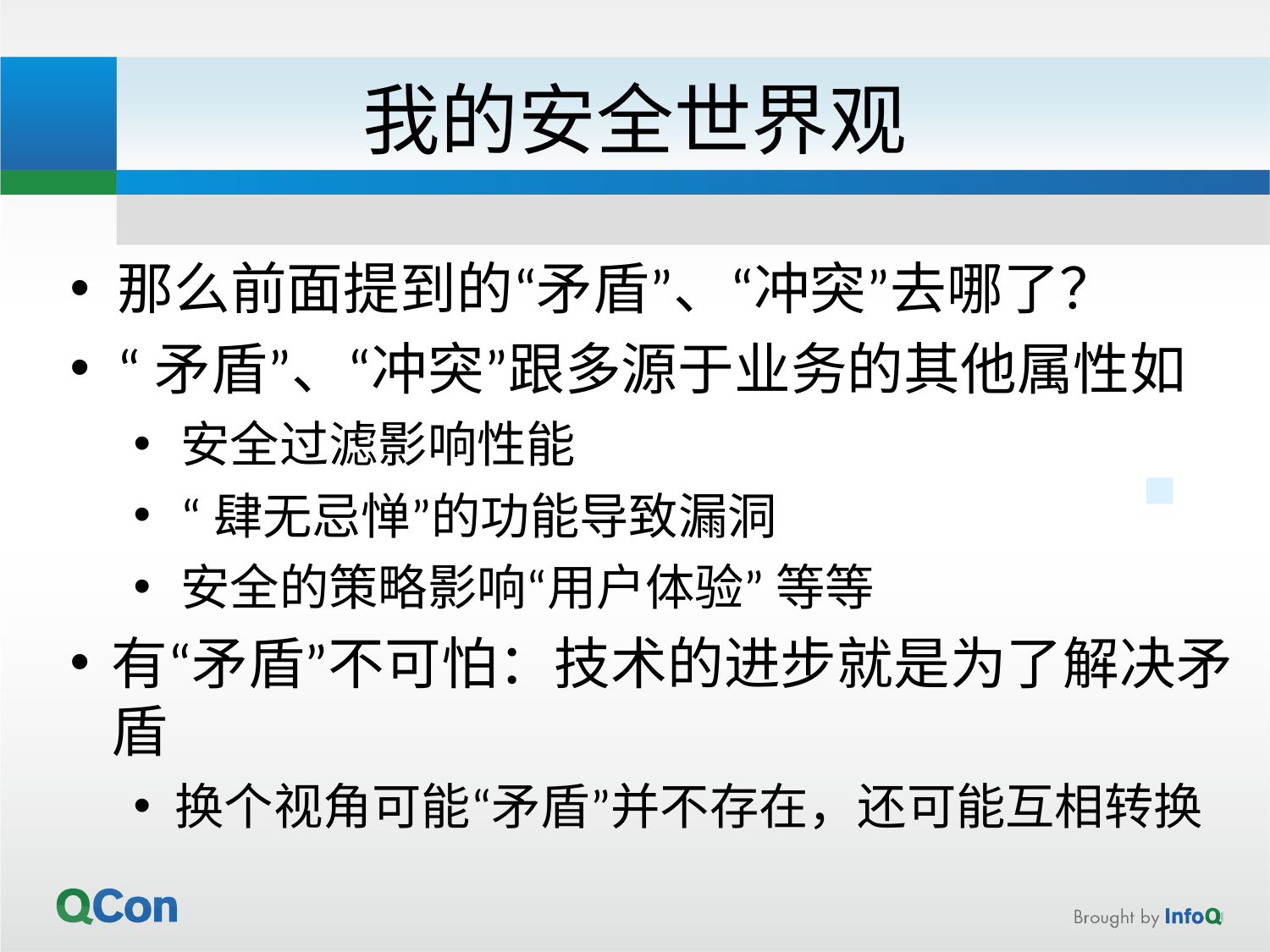

# 我的安全世界观
那么前面提到的“矛盾”、“冲突”去哪了？
“矛盾”、“冲突”跟多源于业务的其他属性如
安全过滤影响性能
“肆无忌惮”的功能导致漏洞
安全的策略影响“用户体验” 等等
有“矛盾”不可怕：技术的进步就是为了解决矛盾
换个视角可能“矛盾”并不存在，还可能互相转换
35